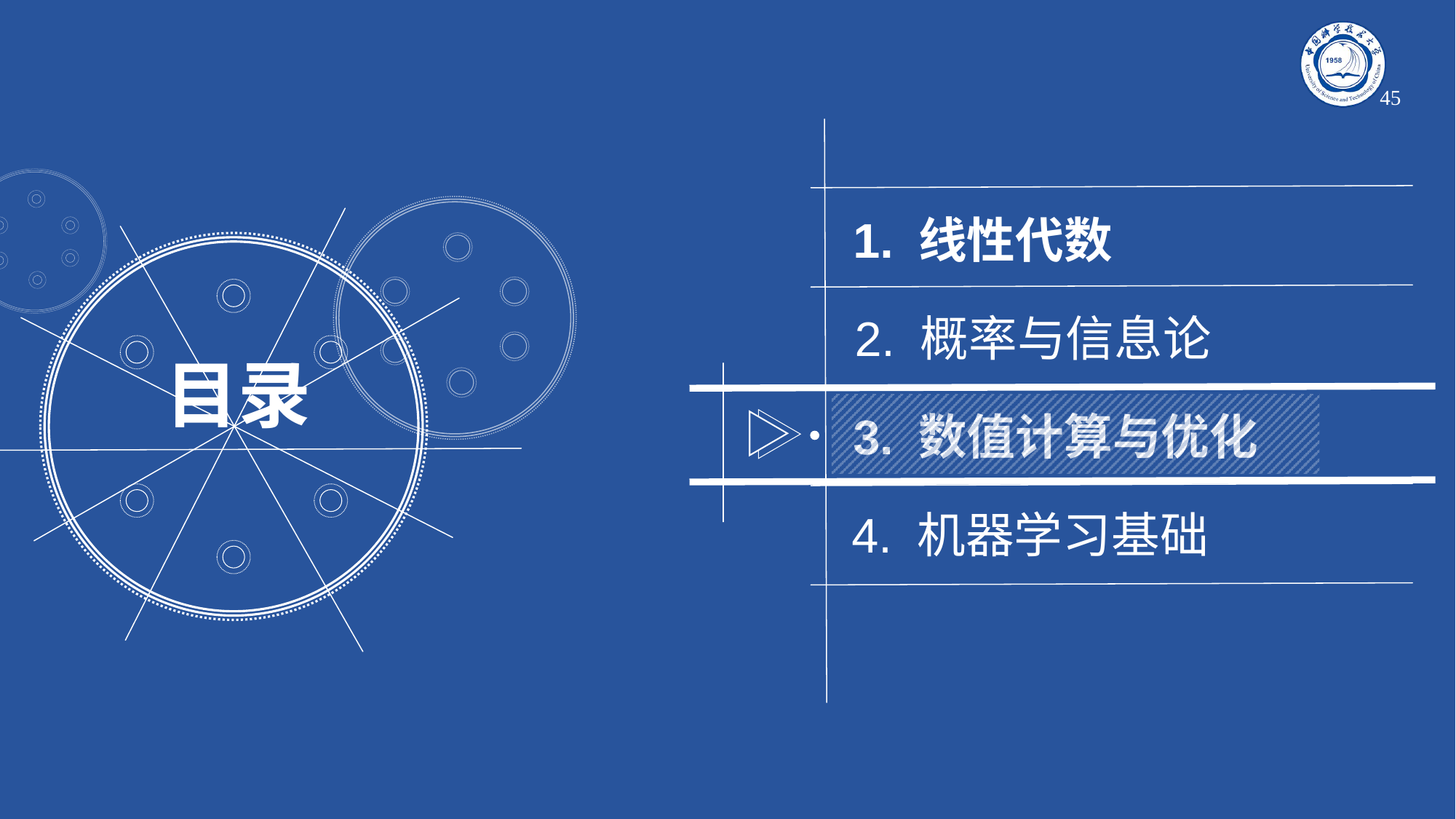

45

1. 线性代数
2. 概率与信息论
目录

3. 数值计算与优化
4. 机器学习基础